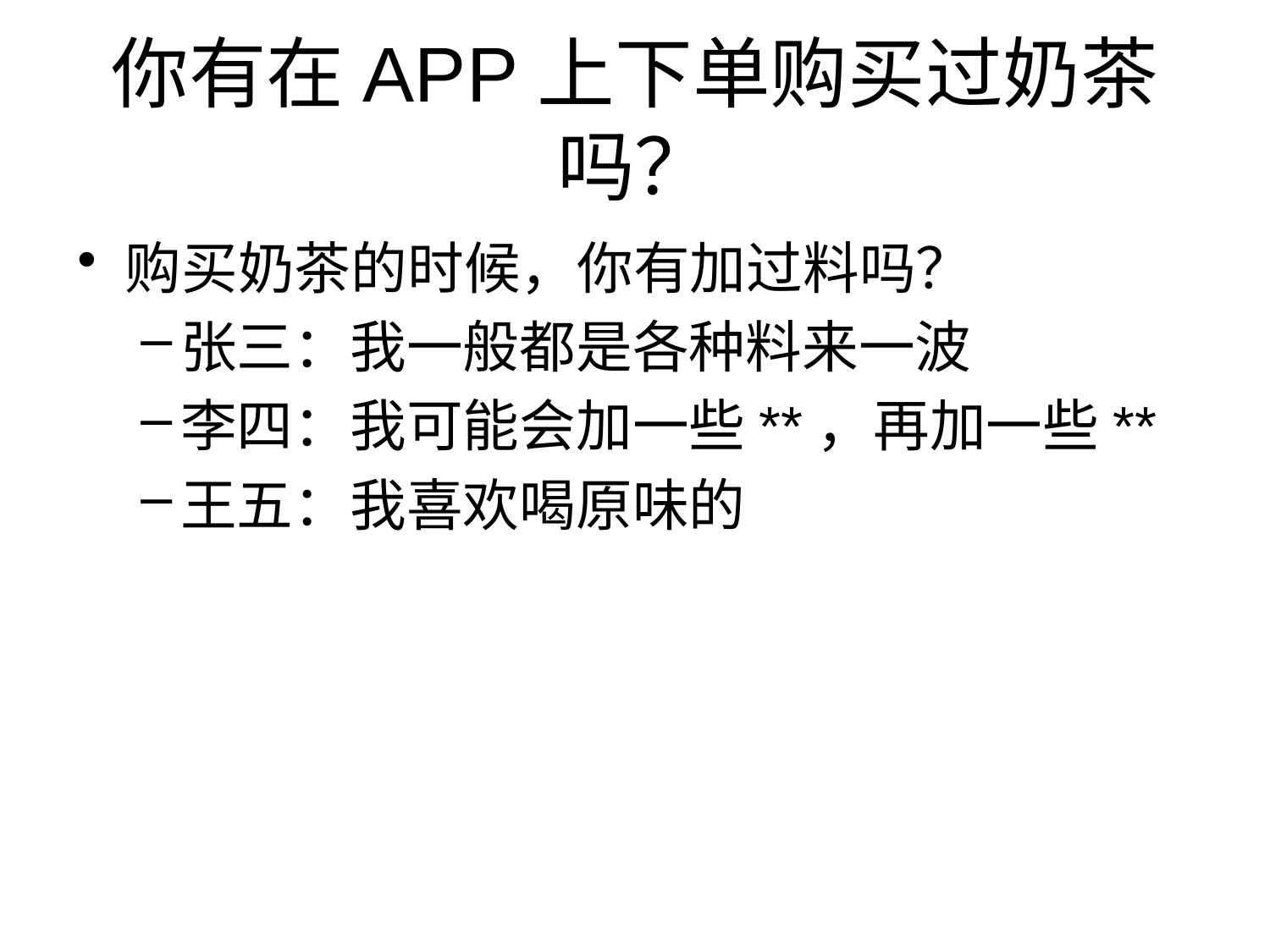

# 你有在APP上下单购买过奶茶吗？
购买奶茶的时候，你有加过料吗？
张三：我一般都是各种料来一波
李四：我可能会加一些**，再加一些**
王五：我喜欢喝原味的